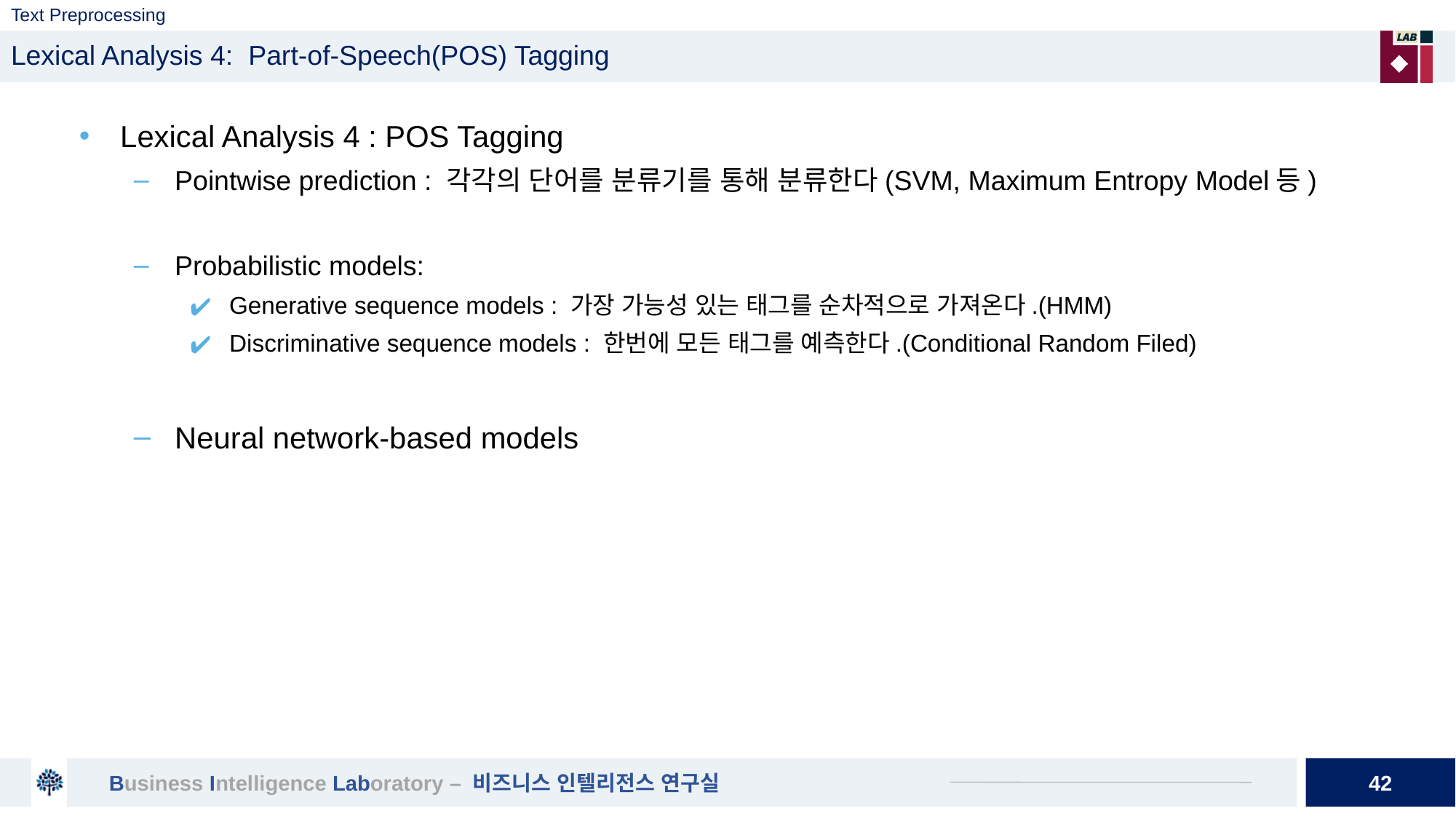

# Text Preprocessing
Lexical Analysis 4:  Part-of-Speech(POS) Tagging
Lexical Analysis 4 : POS Tagging
Pointwise prediction : 각각의 단어를 분류기를 통해 분류한다(SVM, Maximum Entropy Model등)

Probabilistic models:
Generative sequence models : 가장 가능성 있는 태그를 순차적으로 가져온다.(HMM)
Discriminative sequence models : 한번에 모든 태그를 예측한다.(Conditional Random Filed)

Neural network-based models
42